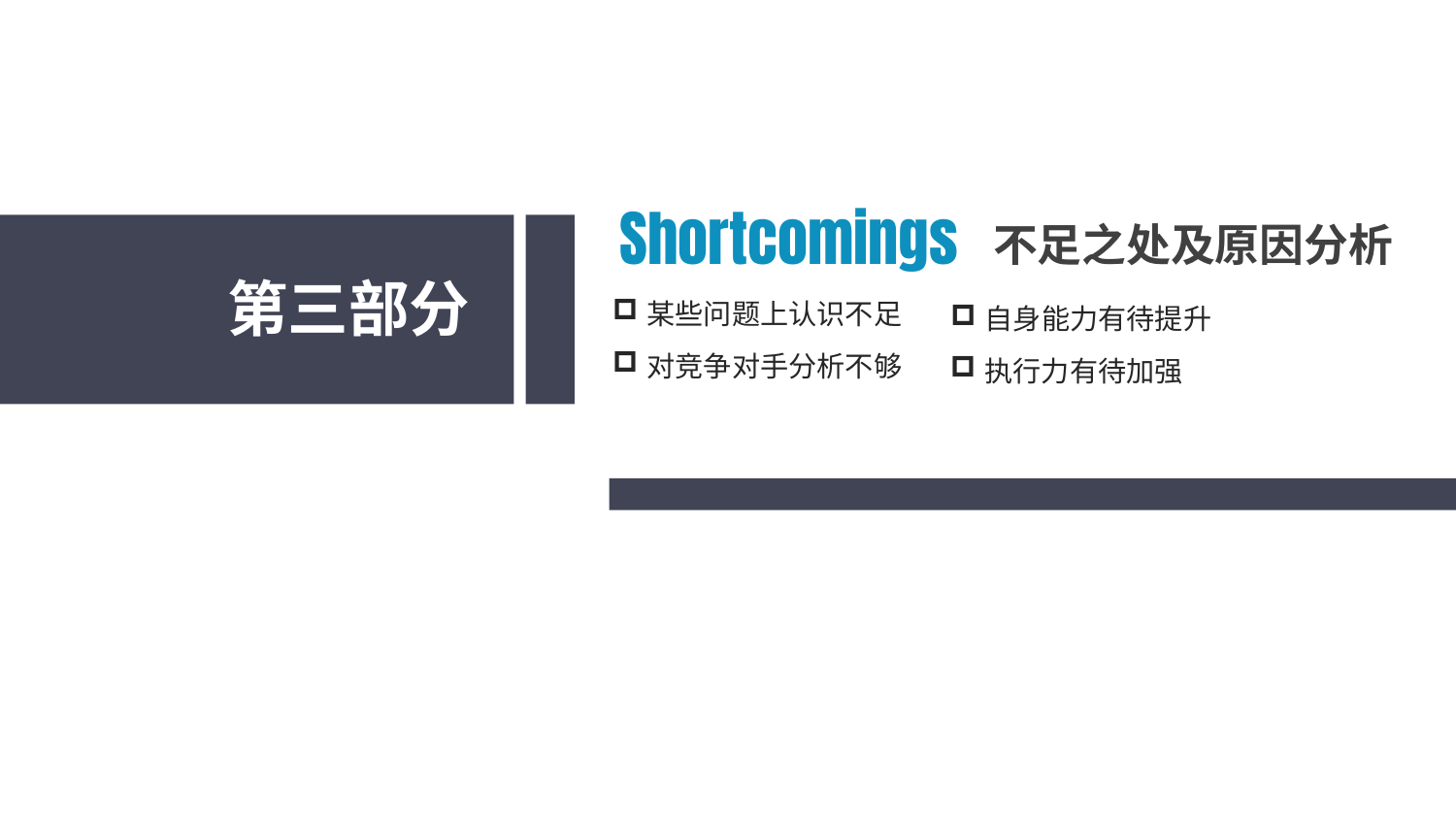

Shortcomings
不足之处及原因分析

第三部分
某些问题上认识不足
自身能力有待提升
对竞争对手分析不够
执行力有待加强